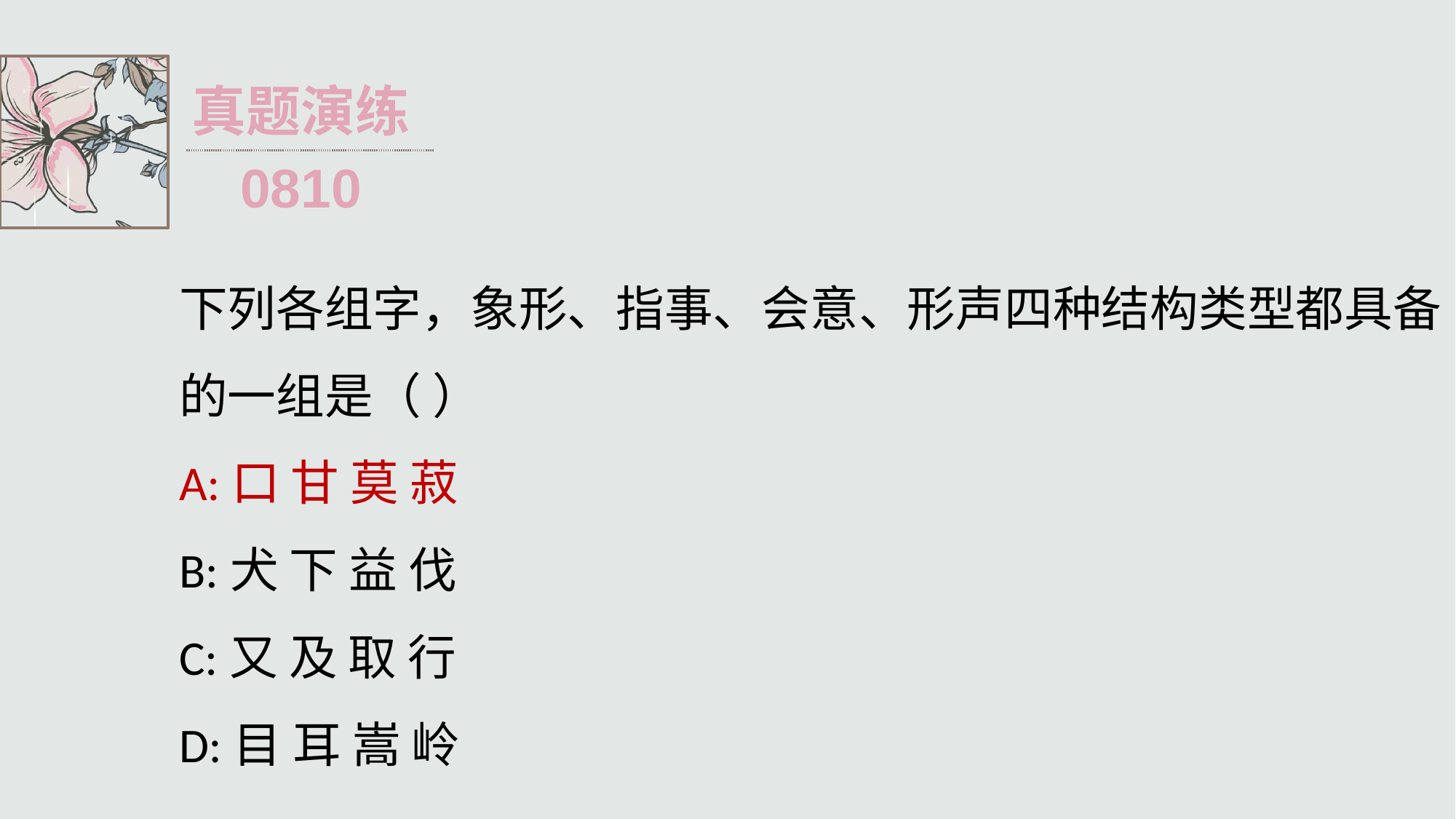

真题演练
0810
下列各组字，象形、指事、会意、形声四种结构类型都具备的一组是（ ）
A:口 甘 莫 菽
B:犬 下 益 伐
C:又 及 取 行
D:目 耳 嵩 岭